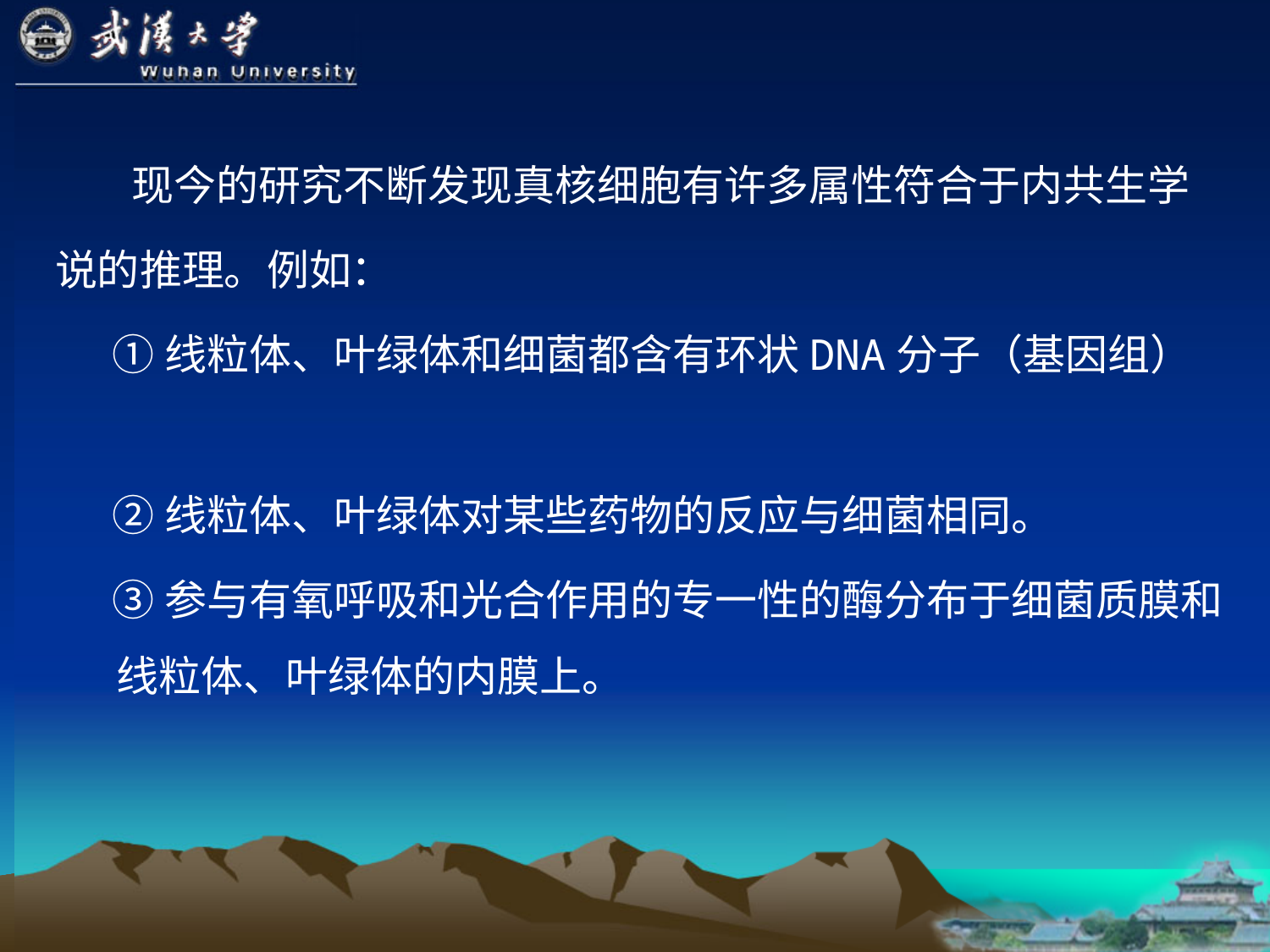

现今的研究不断发现真核细胞有许多属性符合于内共生学
说的推理。例如：
      ①线粒体、叶绿体和细菌都含有环状DNA分子（基因组）
      ②线粒体、叶绿体对某些药物的反应与细菌相同。
      ③参与有氧呼吸和光合作用的专一性的酶分布于细菌质膜和线粒体、叶绿体的内膜上。